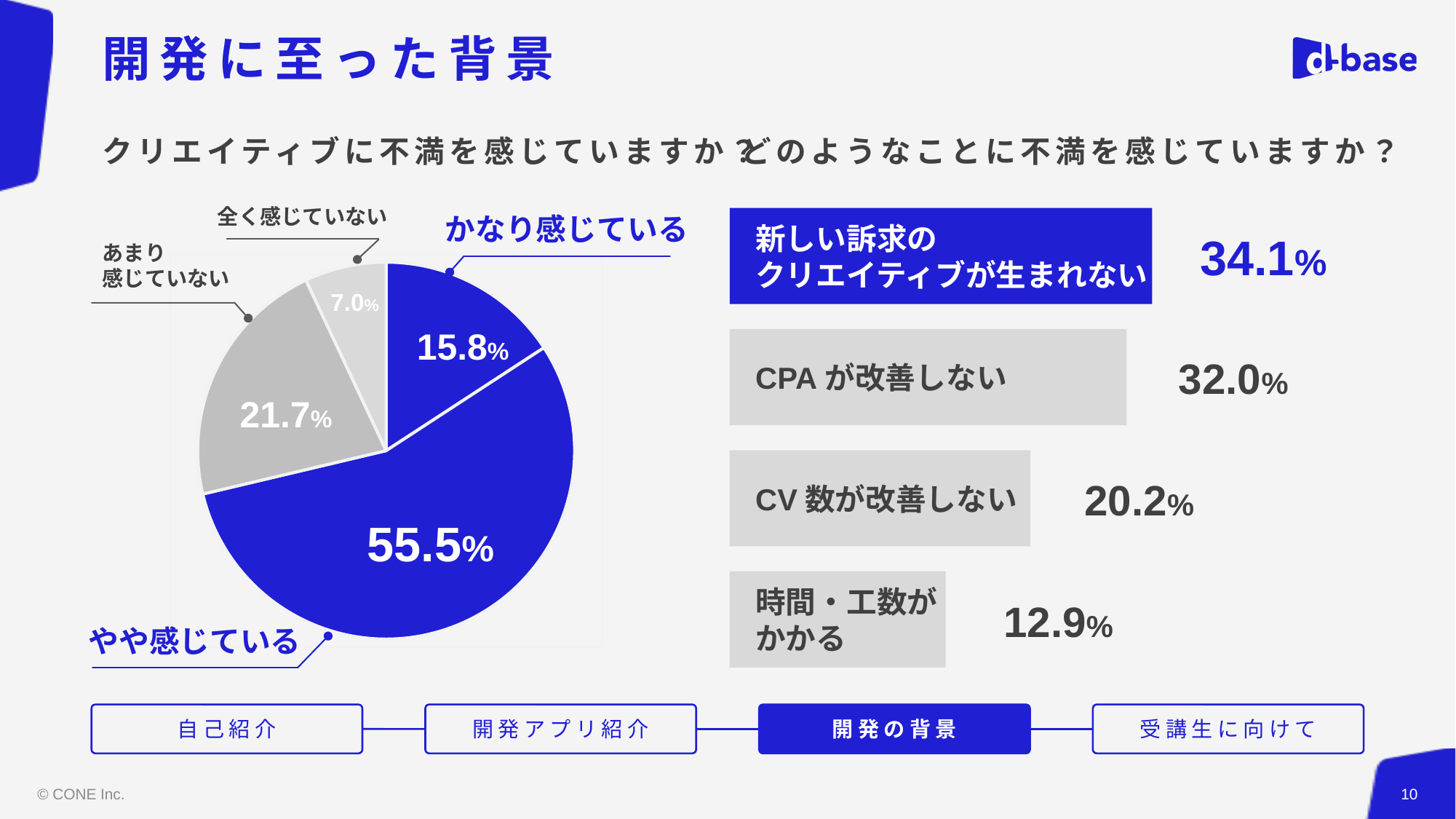

# 開発に至った背景
クリエイティブに不満を感じていますか？
どのようなことに不満を感じていますか？
全く感じていない
かなり感じている
新しい訴求の
クリエイティブが生まれない
34.1%
あまり
感じていない

### Chart

| Category |  |
|---|---|
7.0%
15.8%
CPAが改善しない
32.0%
21.7%
CV数が改善しない
20.2%
55.5%
時間・工数が
かかる
12.9%
やや感じている
自己紹介
開発アプリ紹介
開発の背景
受講生に向けて
© CONE Inc.
10